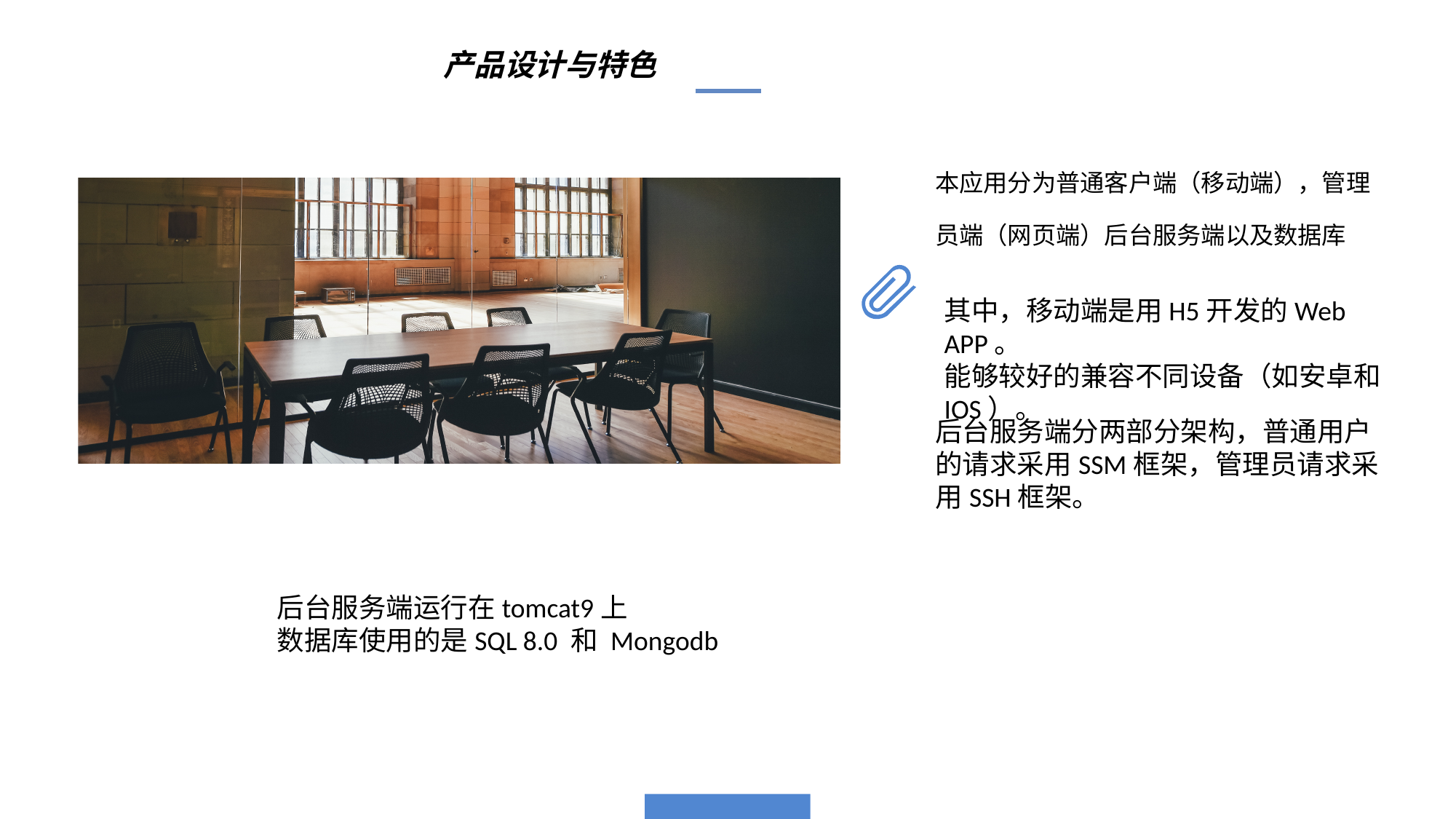

产品设计与特色
本应用分为普通客户端（移动端），管理员端（网页端）后台服务端以及数据库

其中，移动端是用H5开发的Web APP。
能够较好的兼容不同设备（如安卓和IOS）。
后台服务端分两部分架构，普通用户的请求采用SSM框架，管理员请求采用SSH框架。
后台服务端运行在tomcat9上
数据库使用的是SQL 8.0 和 Mongodb